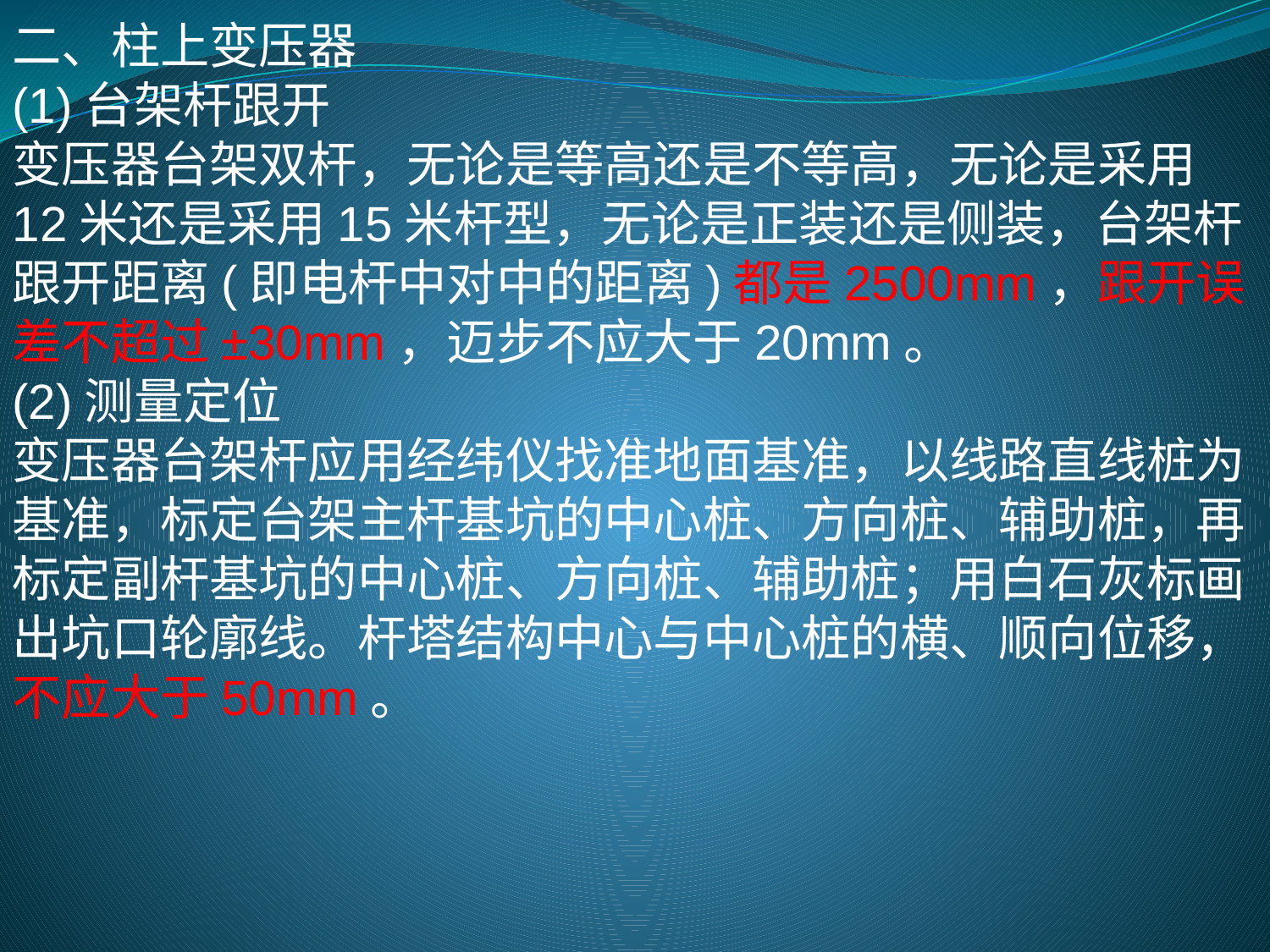

二、柱上变压器
(1)台架杆跟开
变压器台架双杆，无论是等高还是不等高，无论是采用12米还是采用15米杆型，无论是正装还是侧装，台架杆跟开距离(即电杆中对中的距离)都是2500mm，跟开误差不超过±30mm，迈步不应大于20mm。
(2)测量定位
变压器台架杆应用经纬仪找准地面基准，以线路直线桩为基准，标定台架主杆基坑的中心桩、方向桩、辅助桩，再标定副杆基坑的中心桩、方向桩、辅助桩；用白石灰标画出坑口轮廓线。杆塔结构中心与中心桩的横、顺向位移，不应大于50mm。